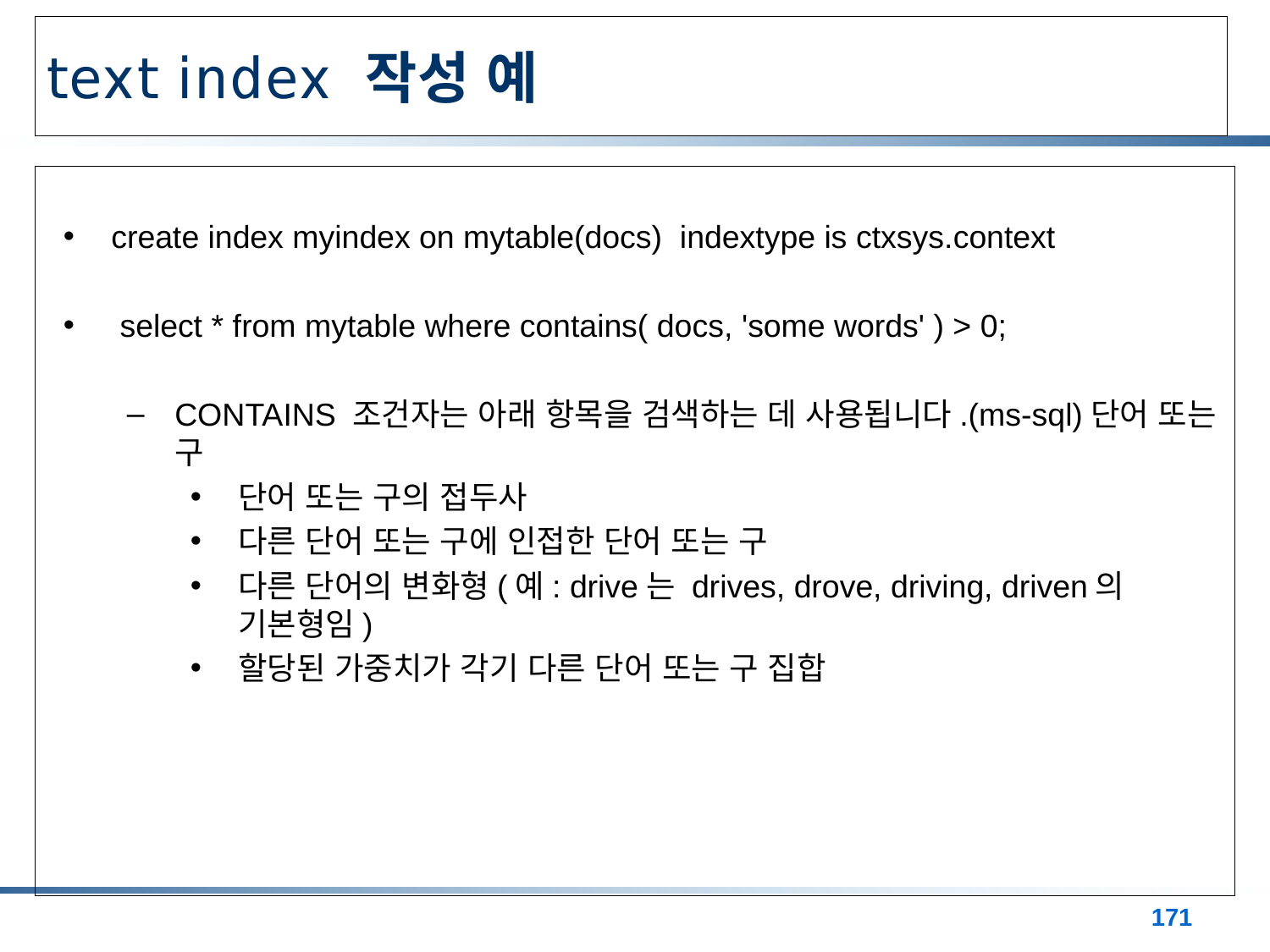

# text index 작성 예

create index myindex on mytable(docs)  indextype is ctxsys.context

 select * from mytable where contains( docs, 'some words' ) > 0;

CONTAINS 조건자는 아래 항목을 검색하는 데 사용됩니다.(ms-sql)단어 또는 구
단어 또는 구의 접두사
다른 단어 또는 구에 인접한 단어 또는 구
다른 단어의 변화형(예: drive는 drives, drove, driving, driven의 기본형임)
할당된 가중치가 각기 다른 단어 또는 구 집합